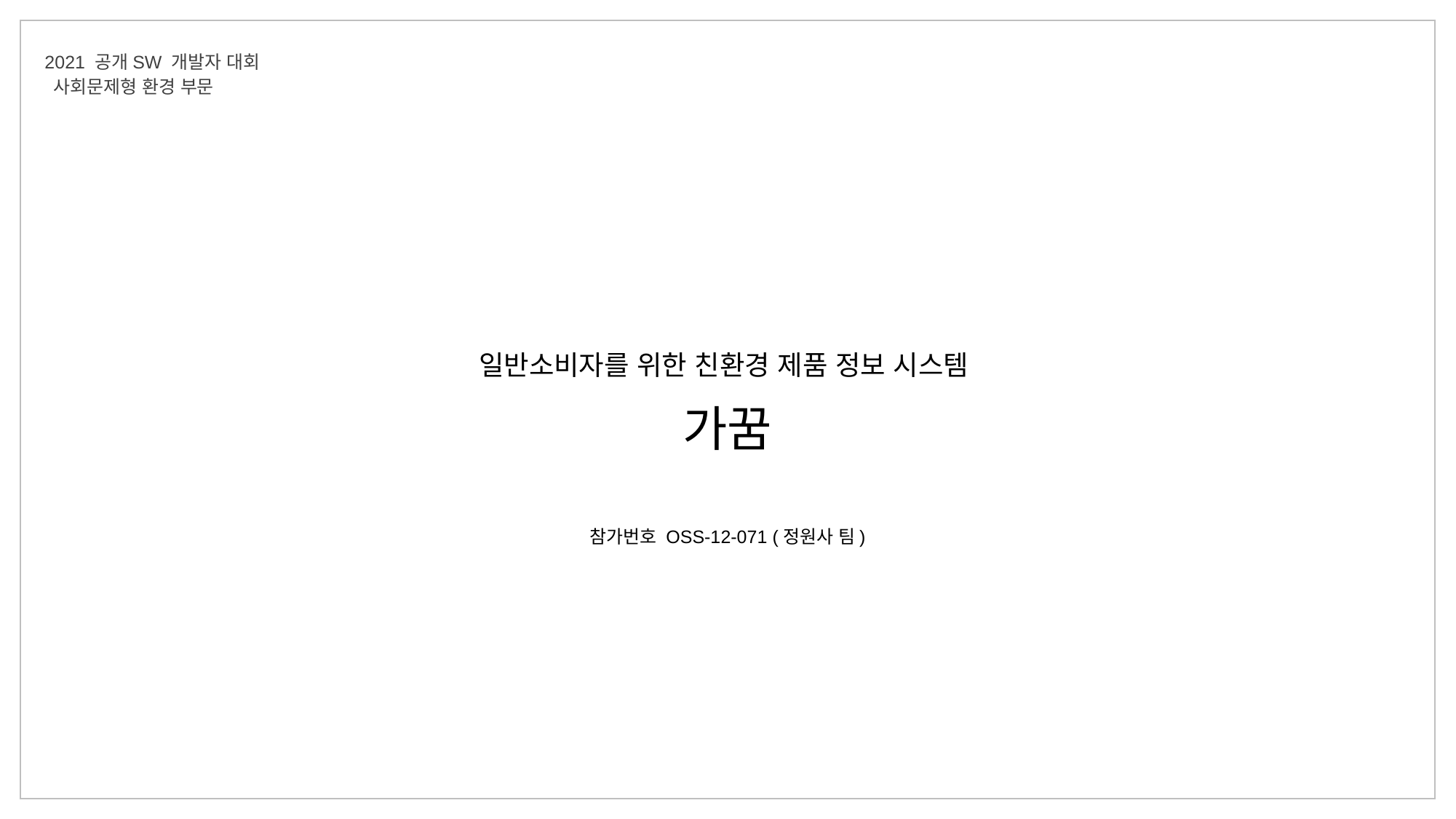

2021 공개SW 개발자 대회
사회문제형 환경 부문
일반소비자를 위한 친환경 제품 정보 시스템
가꿈
참가번호 OSS-12-071 (정원사 팀)